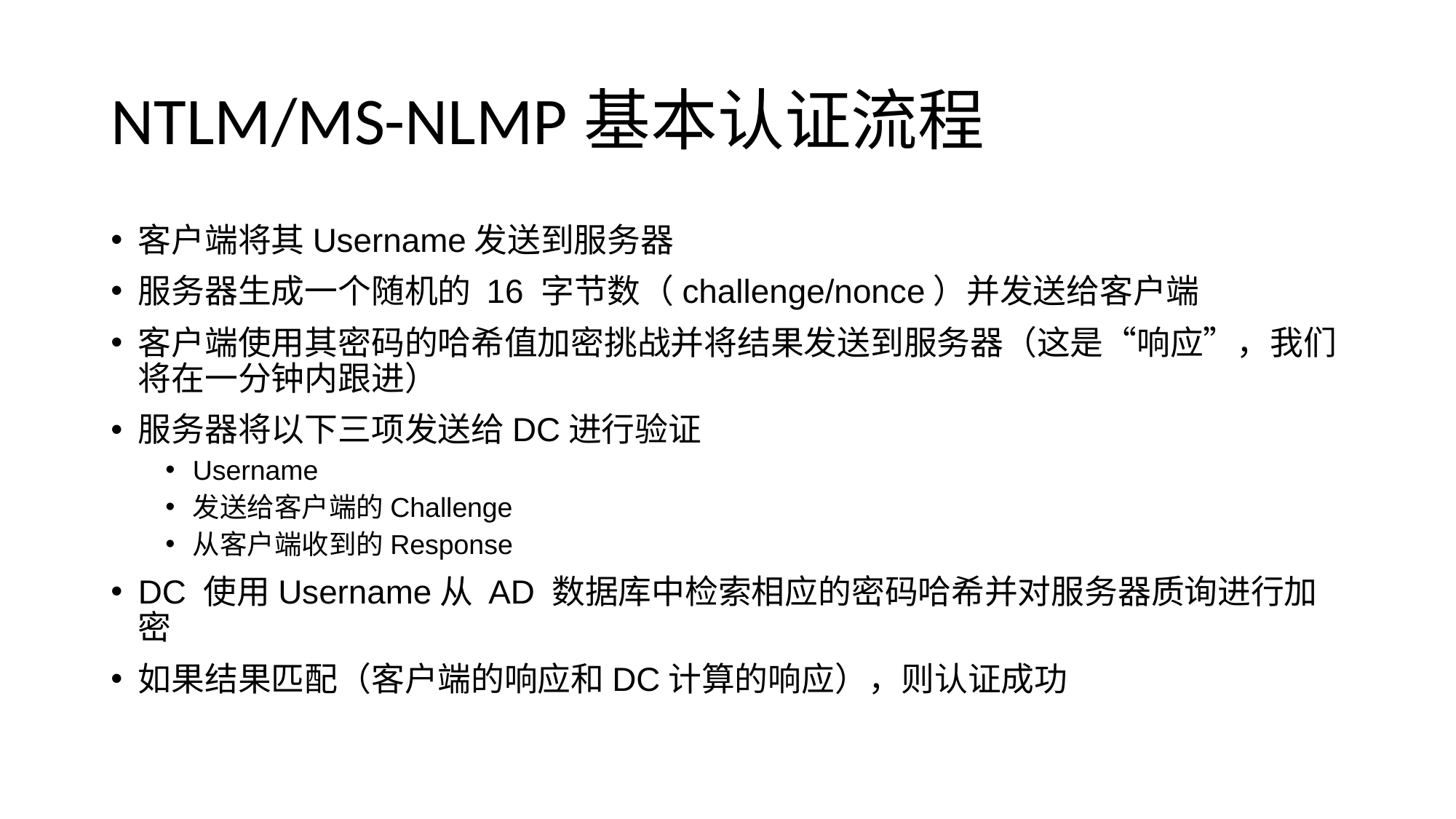

# NTLM/MS-NLMP基本认证流程
客户端将其Username发送到服务器
服务器生成一个随机的 16 字节数（challenge/nonce）并发送给客户端
客户端使用其密码的哈希值加密挑战并将结果发送到服务器（这是“响应”，我们将在一分钟内跟进）
服务器将以下三项发送给DC进行验证
Username
发送给客户端的Challenge
从客户端收到的Response
DC 使用Username从 AD 数据库中检索相应的密码哈希并对服务器质询进行加密
如果结果匹配（客户端的响应和DC计算的响应），则认证成功